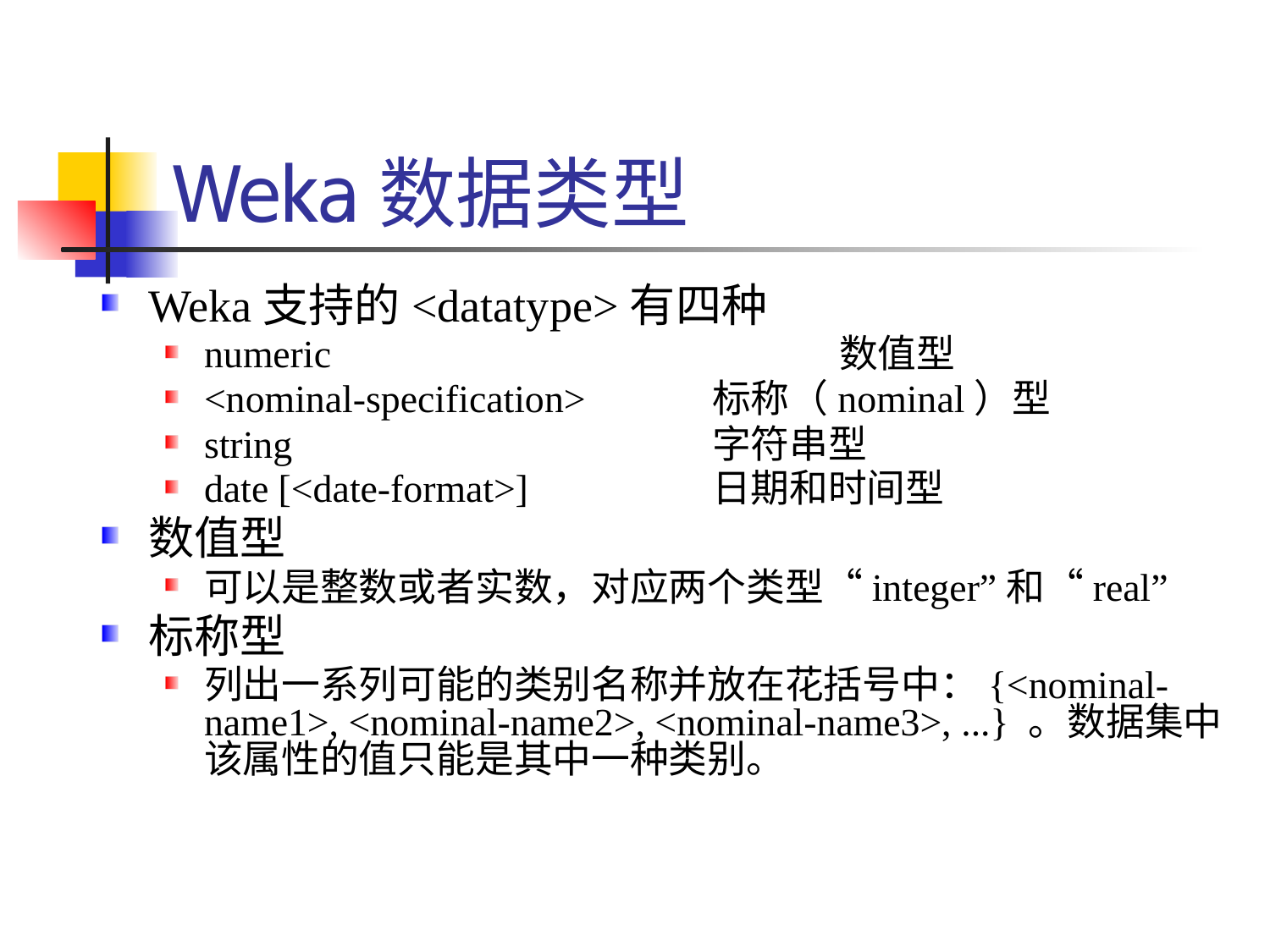

# Weka数据类型
Weka支持的<datatype>有四种
numeric				数值型
<nominal-specification>	标称（nominal）型
string				字符串型
date [<date-format>]		日期和时间型
数值型
可以是整数或者实数，对应两个类型“integer”和“real”
标称型
列出一系列可能的类别名称并放在花括号中：{<nominal-name1>, <nominal-name2>, <nominal-name3>, ...} 。数据集中该属性的值只能是其中一种类别。